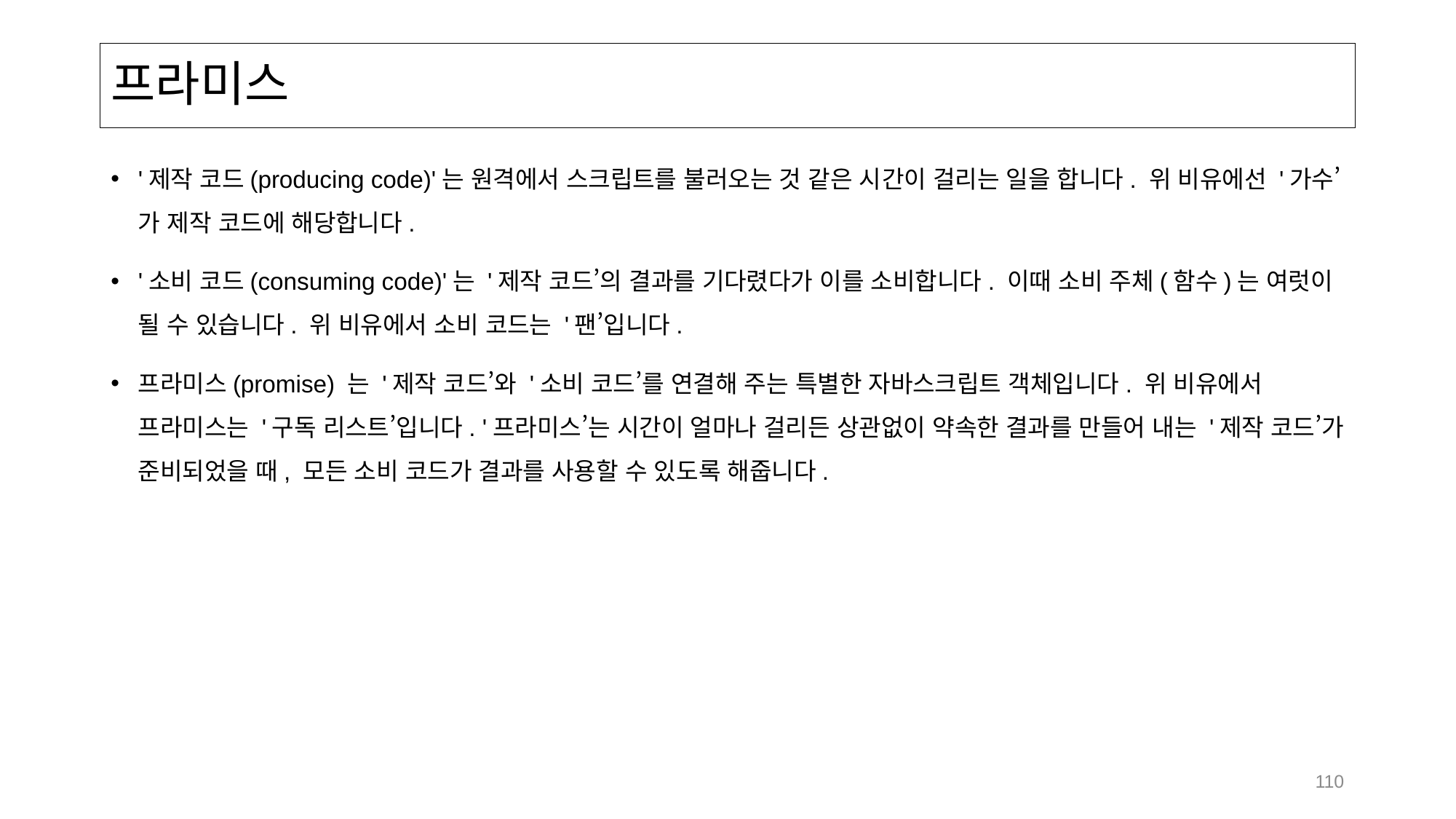

# 프라미스
'제작 코드(producing code)'는 원격에서 스크립트를 불러오는 것 같은 시간이 걸리는 일을 합니다. 위 비유에선 '가수’가 제작 코드에 해당합니다.
'소비 코드(consuming code)'는 '제작 코드’의 결과를 기다렸다가 이를 소비합니다. 이때 소비 주체(함수)는 여럿이 될 수 있습니다. 위 비유에서 소비 코드는 '팬’입니다.
프라미스(promise) 는 '제작 코드’와 '소비 코드’를 연결해 주는 특별한 자바스크립트 객체입니다. 위 비유에서 프라미스는 '구독 리스트’입니다. '프라미스’는 시간이 얼마나 걸리든 상관없이 약속한 결과를 만들어 내는 '제작 코드’가 준비되었을 때, 모든 소비 코드가 결과를 사용할 수 있도록 해줍니다.

110